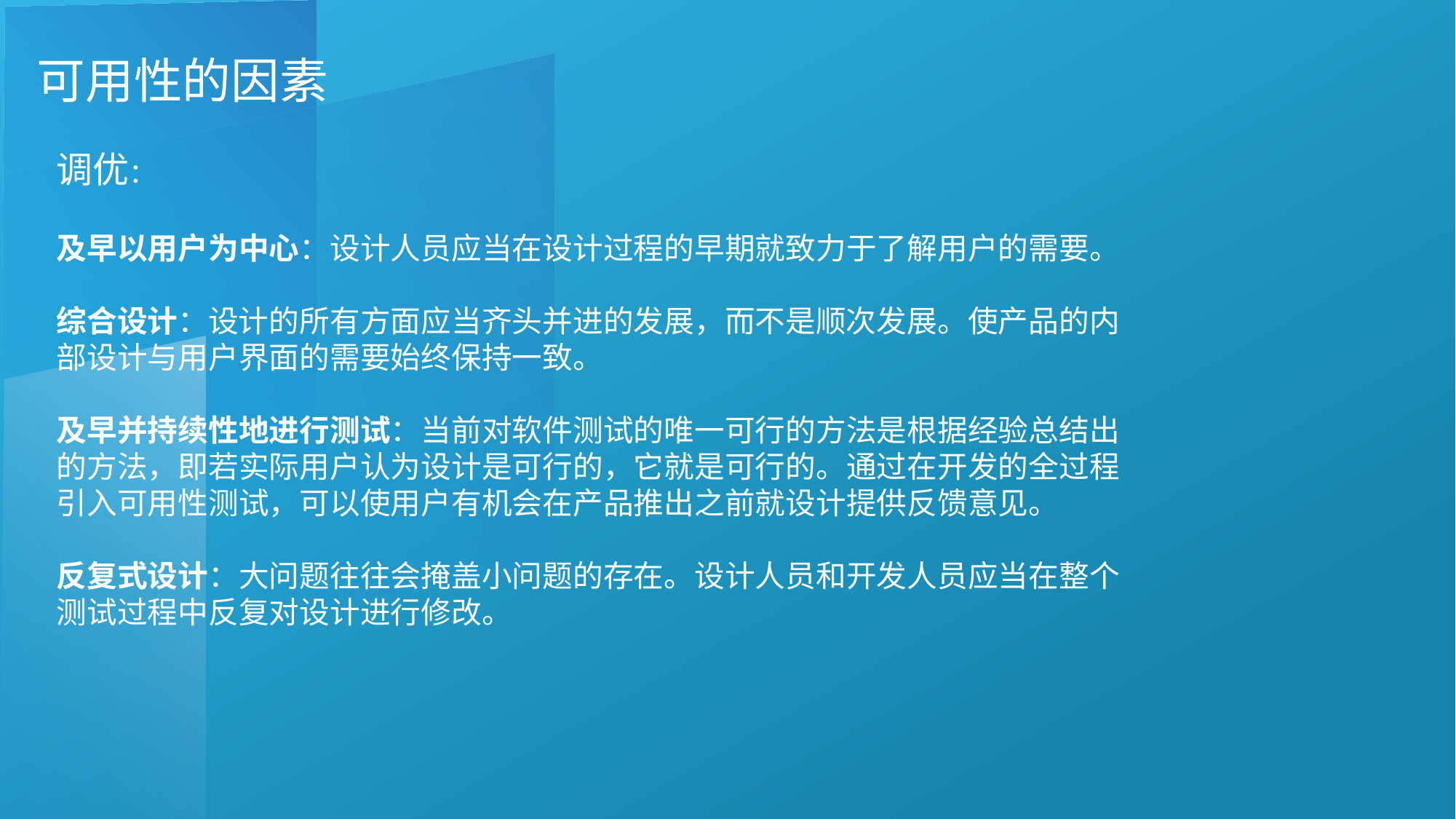

可用性的因素
调优：
及早以用户为中心：设计人员应当在设计过程的早期就致力于了解用户的需要。

综合设计：设计的所有方面应当齐头并进的发展，而不是顺次发展。使产品的内部设计与用户界面的需要始终保持一致。

及早并持续性地进行测试：当前对软件测试的唯一可行的方法是根据经验总结出的方法，即若实际用户认为设计是可行的，它就是可行的。通过在开发的全过程引入可用性测试，可以使用户有机会在产品推出之前就设计提供反馈意见。

反复式设计：大问题往往会掩盖小问题的存在。设计人员和开发人员应当在整个测试过程中反复对设计进行修改。